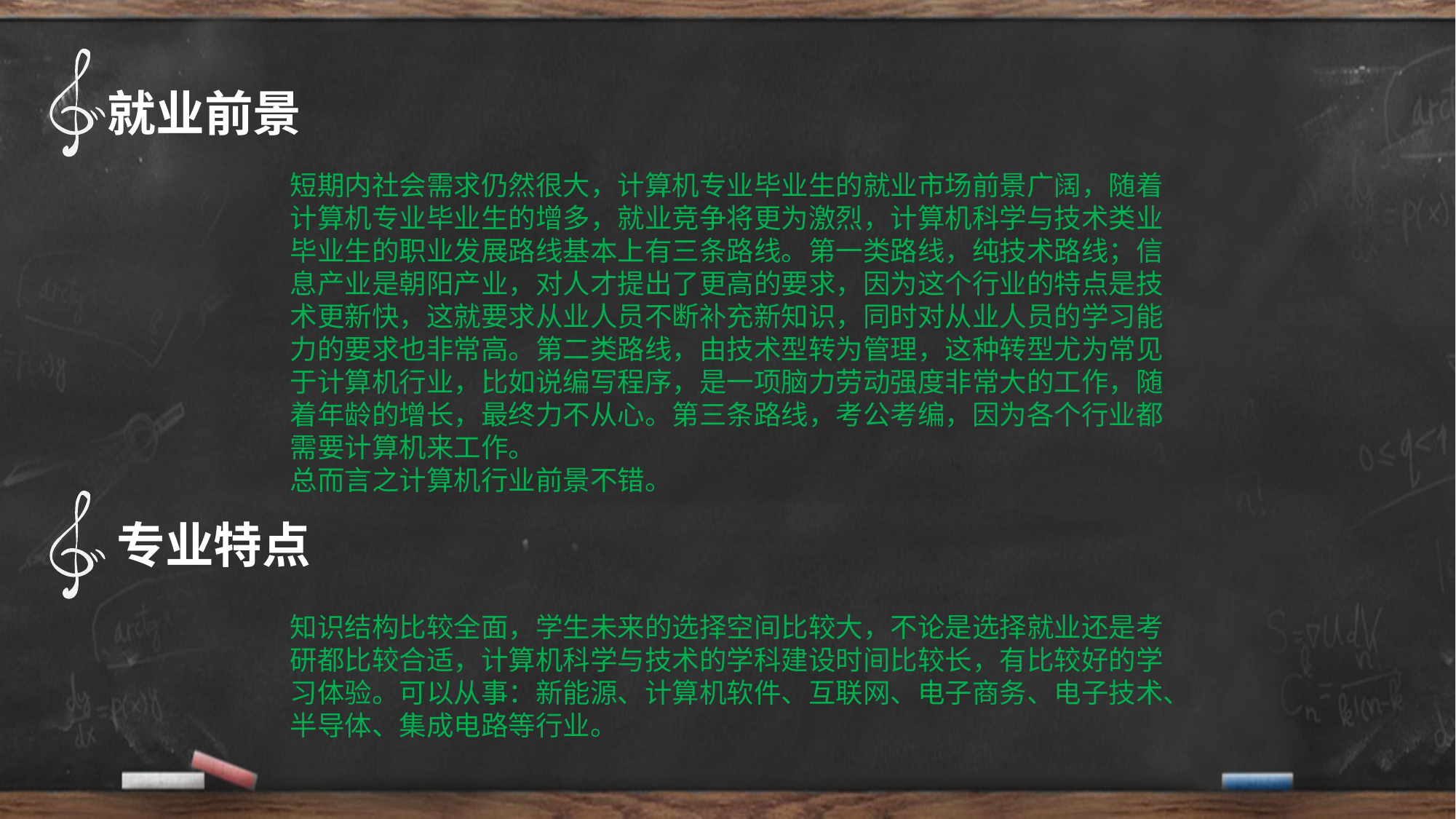

就业前景
短期内社会需求仍然很大，计算机专业毕业生的就业市场前景广阔，随着计算机专业毕业生的增多，就业竞争将更为激烈，计算机科学与技术类业毕业生的职业发展路线基本上有三条路线。第一类路线，纯技术路线；信息产业是朝阳产业，对人才提出了更高的要求，因为这个行业的特点是技术更新快，这就要求从业人员不断补充新知识，同时对从业人员的学习能力的要求也非常高。第二类路线，由技术型转为管理，这种转型尤为常见于计算机行业，比如说编写程序，是一项脑力劳动强度非常大的工作，随着年龄的增长，最终力不从心。第三条路线，考公考编，因为各个行业都需要计算机来工作。
总而言之计算机行业前景不错。

专业特点
知识结构比较全面，学生未来的选择空间比较大，不论是选择就业还是考研都比较合适，计算机科学与技术的学科建设时间比较长，有比较好的学习体验。可以从事：新能源、计算机软件、互联网、电子商务、电子技术、半导体、集成电路等行业。